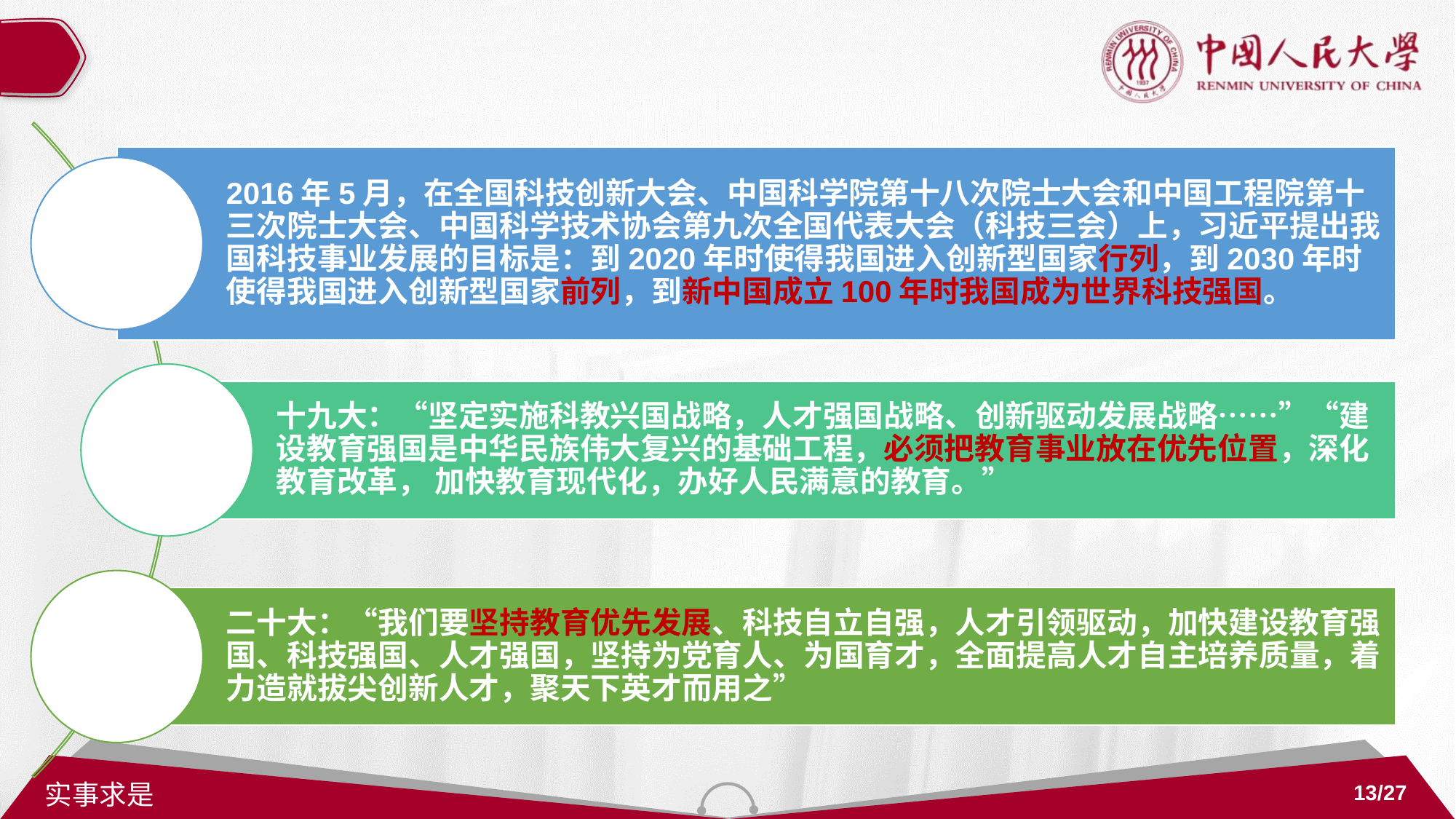

2016年5月，在全国科技创新大会、中国科学院第十八次院士大会和中国工程院第十三次院士大会、中国科学技术协会第九次全国代表大会（科技三会）上，习近平提出我国科技事业发展的目标是：到2020年时使得我国进入创新型国家行列，到2030年时使得我国进入创新型国家前列，到新中国成立100年时我国成为世界科技强国。
十九大：“坚定实施科教兴国战略，人才强国战略、创新驱动发展战略……”“建设教育强国是中华民族伟大复兴的基础工程，必须把教育事业放在优先位置，深化教育改革， 加快教育现代化，办好人民满意的教育。”
二十大：“我们要坚持教育优先发展、科技自立自强，人才引领驱动，加快建设教育强国、科技强国、人才强国，坚持为党育人、为国育才，全面提高人才自主培养质量，着力造就拔尖创新人才，聚天下英才而用之”